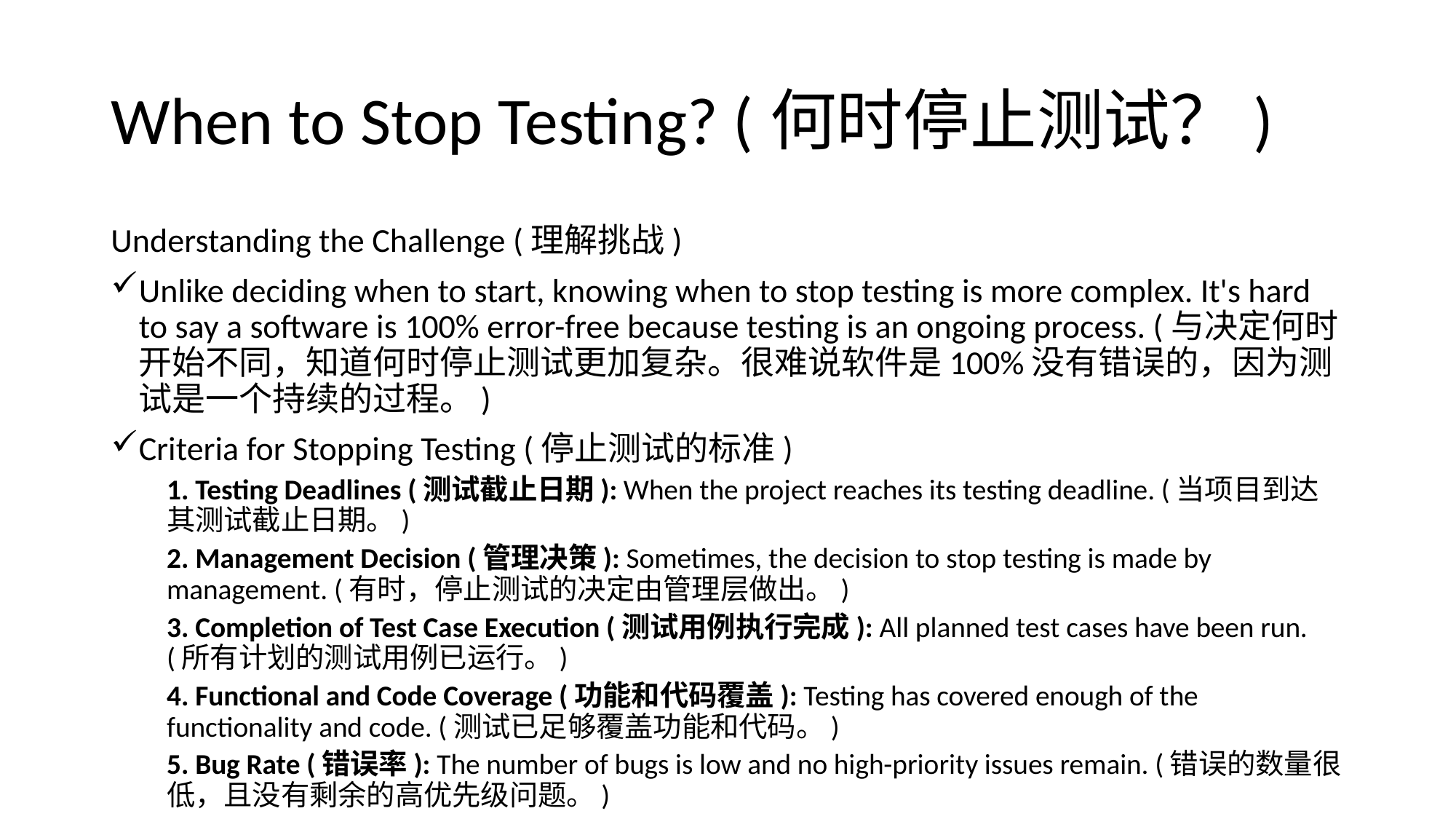

# When to Stop Testing? (何时停止测试？)
Understanding the Challenge (理解挑战)
Unlike deciding when to start, knowing when to stop testing is more complex. It's hard to say a software is 100% error-free because testing is an ongoing process. (与决定何时开始不同，知道何时停止测试更加复杂。很难说软件是100%没有错误的，因为测试是一个持续的过程。)
Criteria for Stopping Testing (停止测试的标准)
1. Testing Deadlines (测试截止日期): When the project reaches its testing deadline. (当项目到达其测试截止日期。)
2. Management Decision (管理决策): Sometimes, the decision to stop testing is made by management. (有时，停止测试的决定由管理层做出。)
3. Completion of Test Case Execution (测试用例执行完成): All planned test cases have been run. (所有计划的测试用例已运行。)
4. Functional and Code Coverage (功能和代码覆盖): Testing has covered enough of the functionality and code. (测试已足够覆盖功能和代码。)
5. Bug Rate (错误率): The number of bugs is low and no high-priority issues remain. (错误的数量很低，且没有剩余的高优先级问题。)